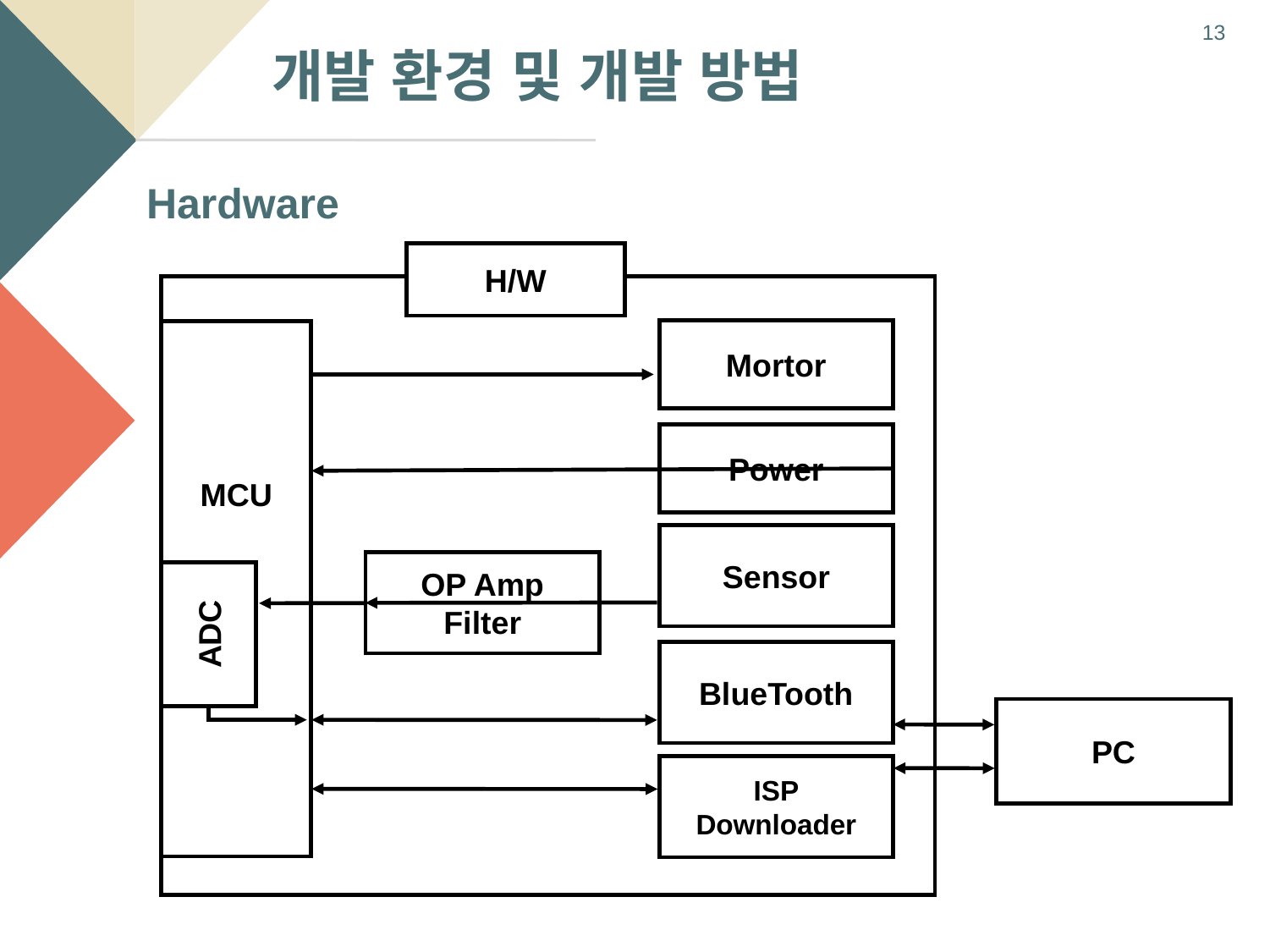

13
개발 환경 및 개발 방법
Hardware
H/W

Mortor
MCU

Power
Sensor
OP Amp
Filter
ADC
BlueTooth
PC
ISP
Downloader